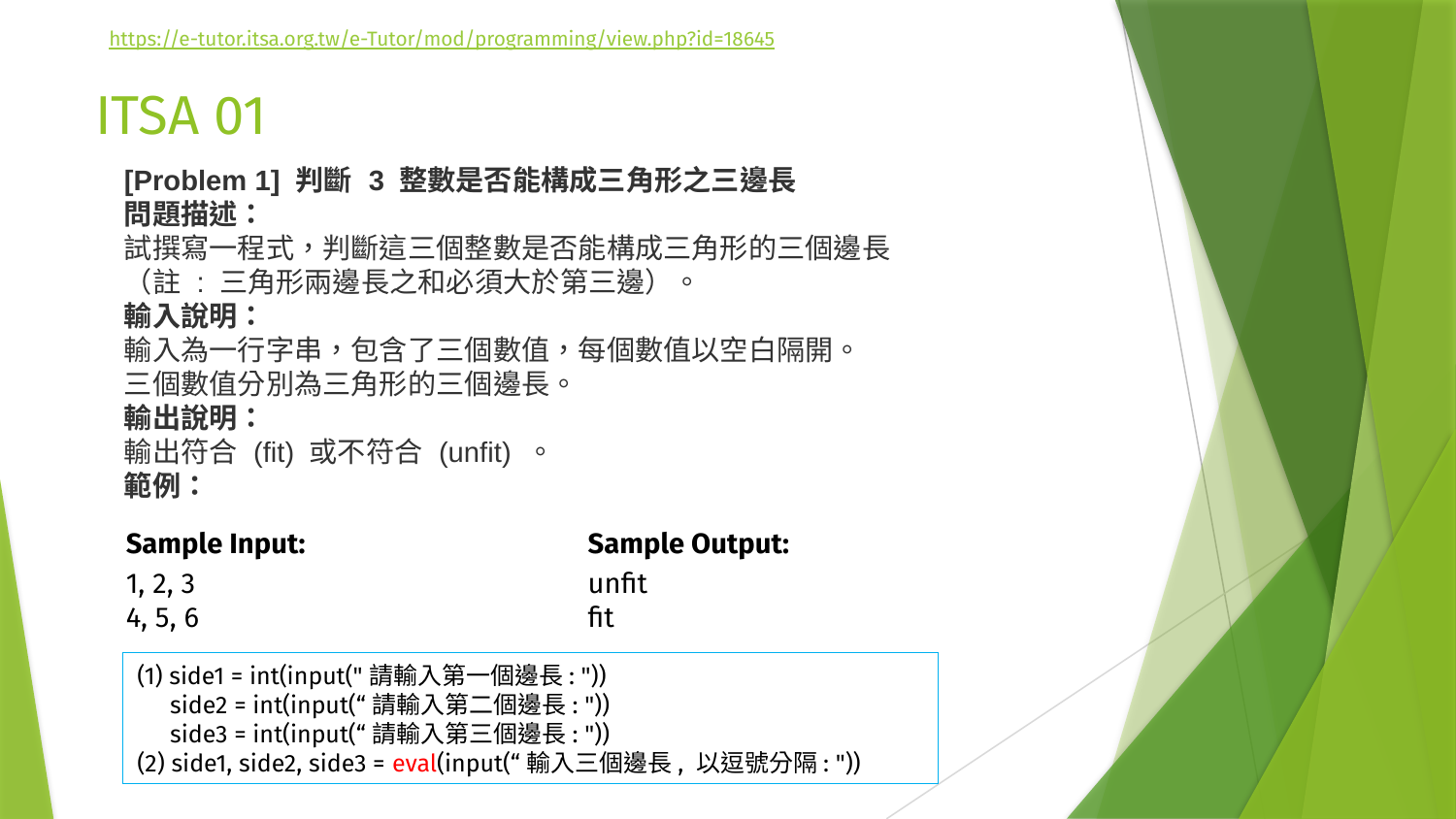

https://e-tutor.itsa.org.tw/e-Tutor/mod/programming/view.php?id=18645
# ITSA 01
[Problem 1] 判斷 3 整數是否能構成三角形之三邊長
問題描述： 
試撰寫一程式，判斷這三個整數是否能構成三角形的三個邊長
（註 : 三角形兩邊長之和必須大於第三邊）。
輸入說明：
輸入為一行字串，包含了三個數值，每個數值以空白隔開。
三個數值分別為三角形的三個邊長。
輸出說明：
輸出符合 (fit) 或不符合 (unfit) 。
範例：
| Sample Input: | Sample Output: |
| --- | --- |
| 1, 2, 3 4, 5, 6 | unfit fit |
﻿(1) side1 = int(input("請輸入第一個邊長: "))
     side2 = int(input(“請輸入第二個邊長: "))
     side3 = int(input(“請輸入第三個邊長: "))
(2) side1, side2, side3 = eval(input(“輸入三個邊長, 以逗號分隔: "))